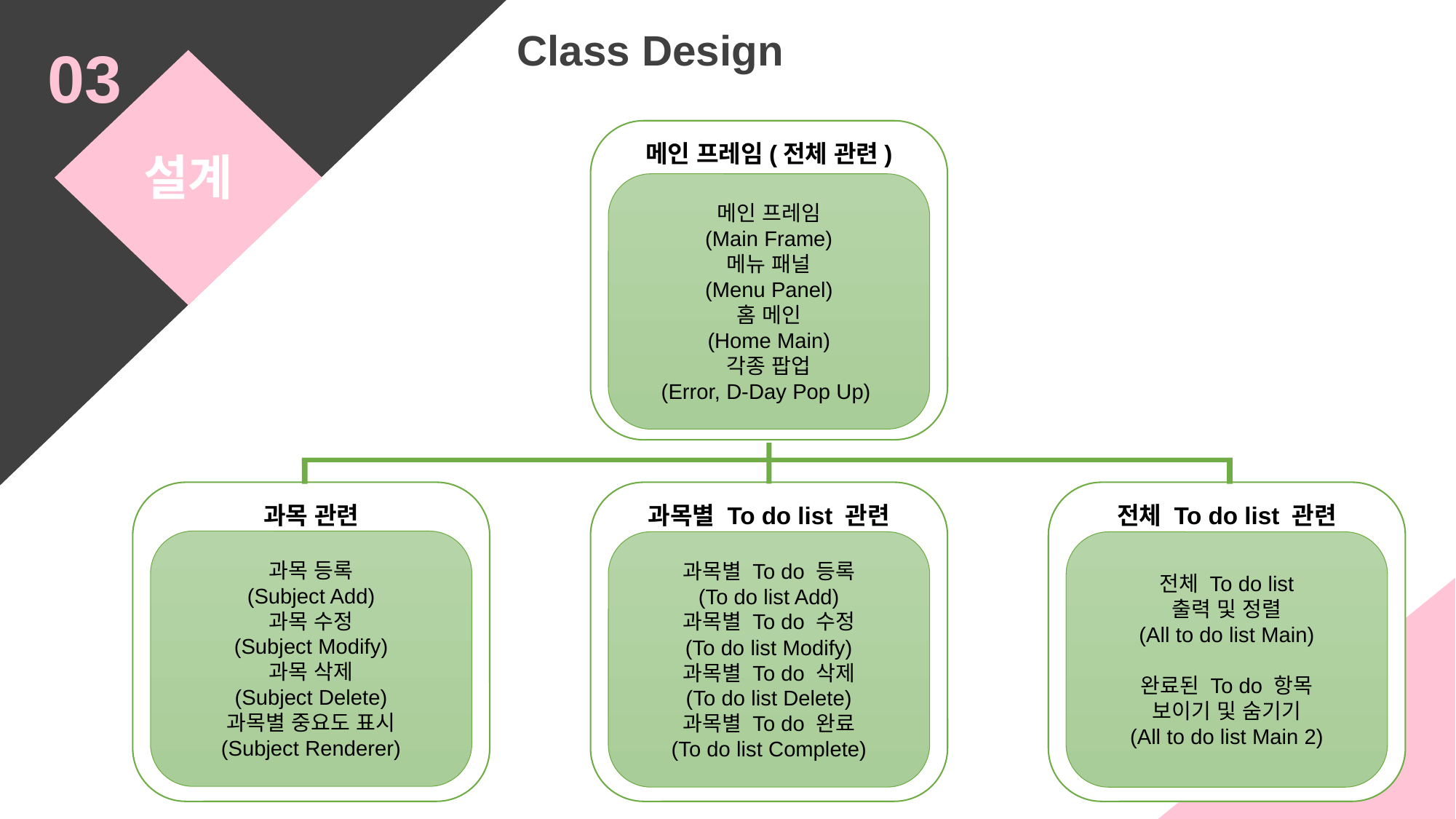

Class Design
03

메인 프레임(전체 관련)

메인 프레임
(Main Frame)
메뉴 패널
(Menu Panel)
홈 메인
(Home Main)
각종 팝업
(Error, D-Day Pop Up)

과목 관련

과목 등록
(Subject Add)
과목 수정
(Subject Modify)
과목 삭제
(Subject Delete)
과목별 중요도 표시
(Subject Renderer)

과목별 To do list 관련

과목별 To do 등록
(To do list Add)
과목별 To do 수정
(To do list Modify)
과목별 To do 삭제
(To do list Delete)
과목별 To do 완료
(To do list Complete)

전체 To do list 관련

전체 To do list
출력 및 정렬
(All to do list Main)

완료된 To do 항목
보이기 및 숨기기
(All to do list Main 2)
설계